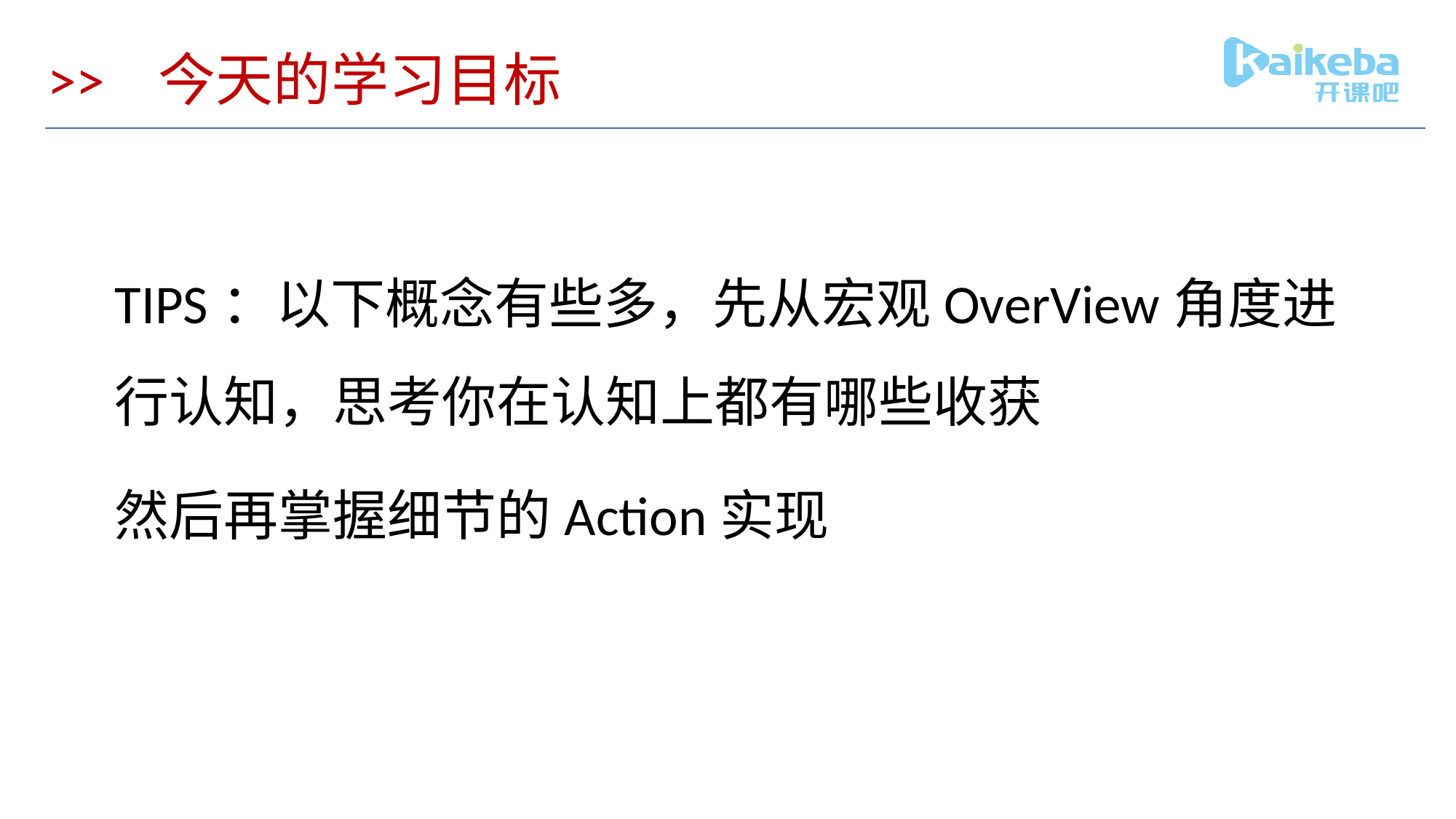

# >>   今天的学习目标
TIPS：以下概念有些多，先从宏观OverView角度进行认知，思考你在认知上都有哪些收获
然后再掌握细节的Action实现